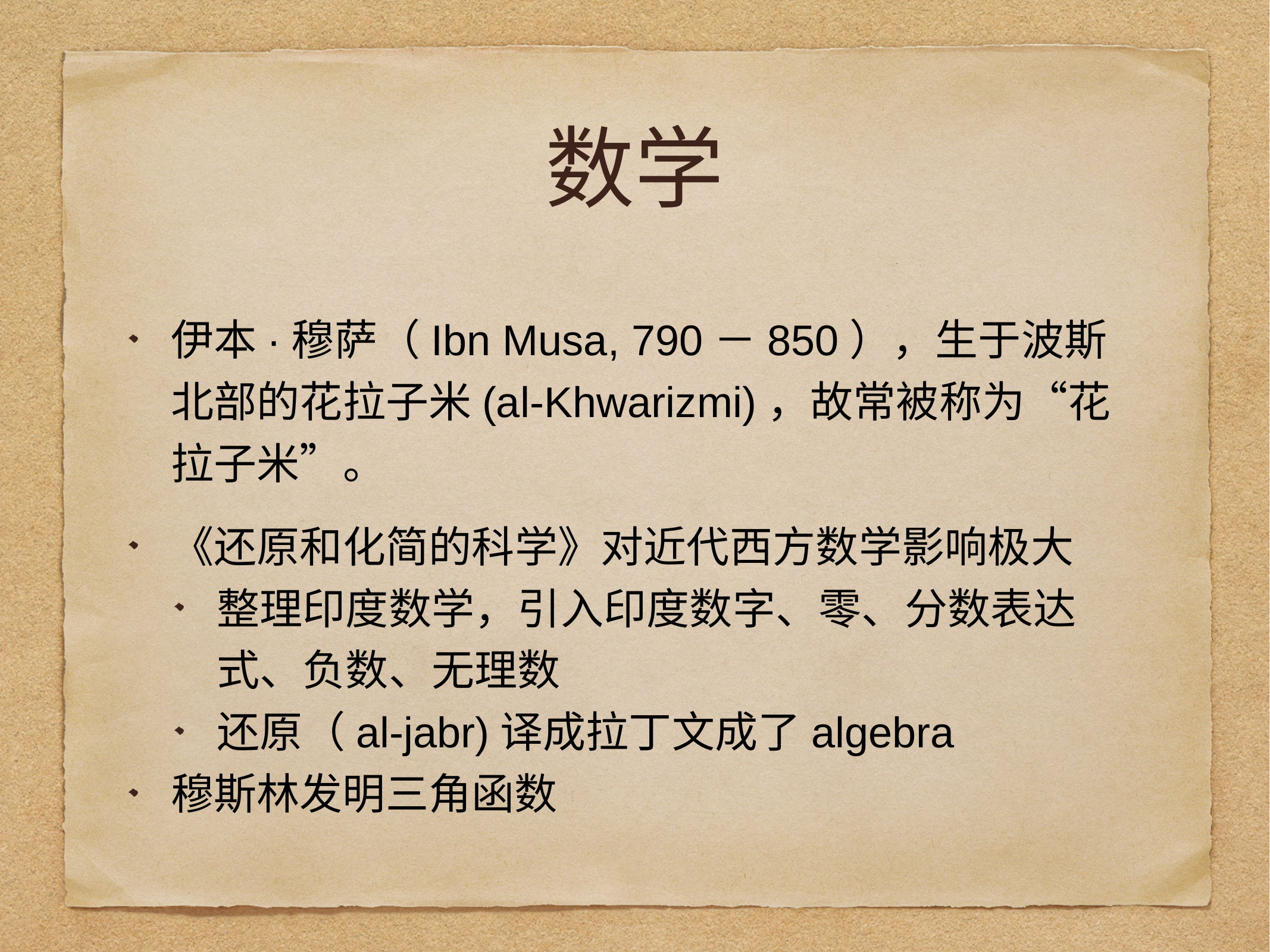

# 数学
伊本·穆萨（Ibn Musa, 790－850），生于波斯北部的花拉子米(al-Khwarizmi)，故常被称为“花拉子米”。

《还原和化简的科学》对近代西方数学影响极大
整理印度数学，引入印度数字、零、分数表达式、负数、无理数
还原（al-jabr)译成拉丁文成了algebra
穆斯林发明三角函数